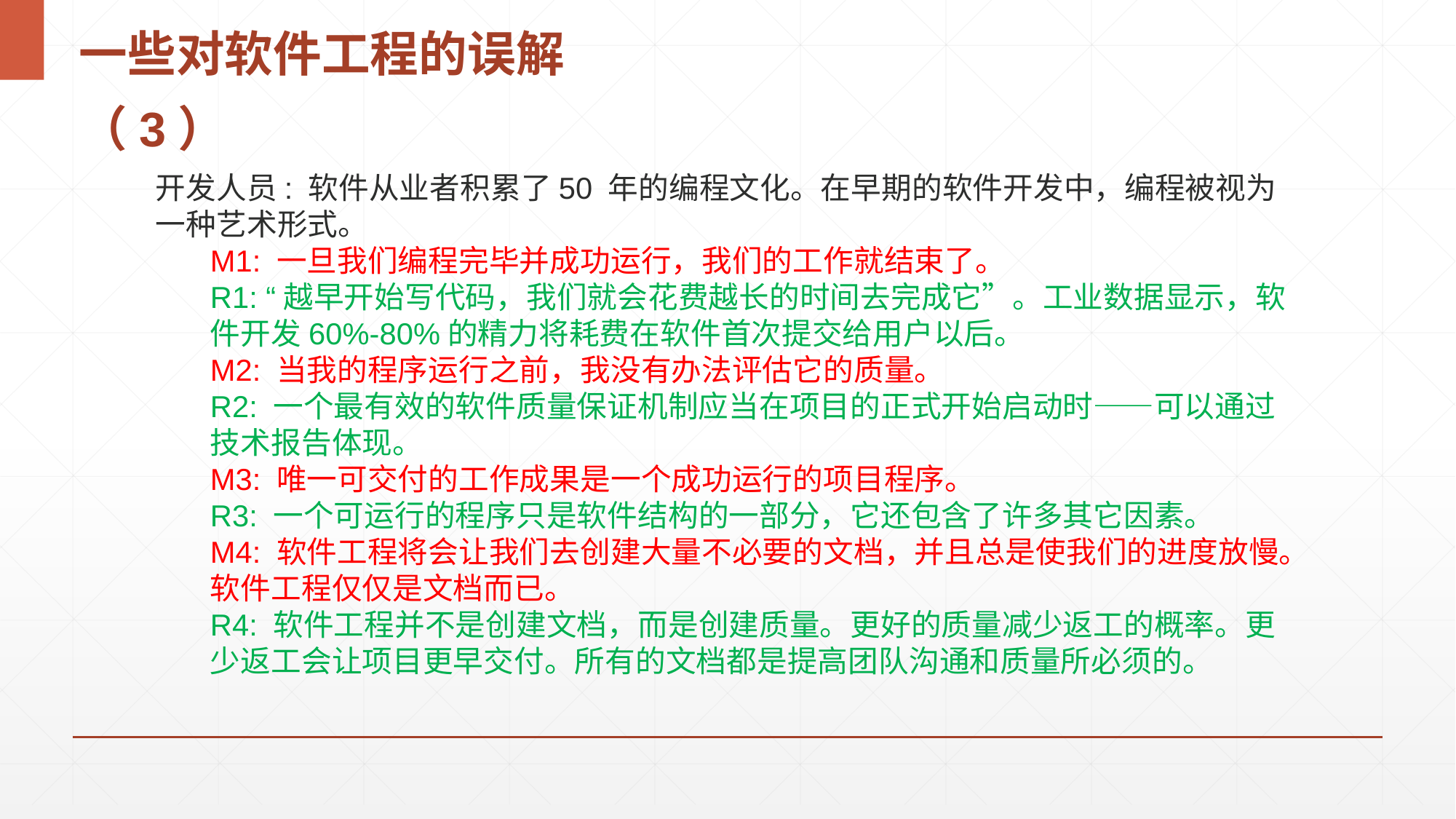

# 一些对软件工程的误解（3）
开发人员: 软件从业者积累了50 年的编程文化。在早期的软件开发中，编程被视为一种艺术形式。
M1: 一旦我们编程完毕并成功运行，我们的工作就结束了。
R1: “越早开始写代码，我们就会花费越长的时间去完成它”。工业数据显示，软件开发60%-80%的精力将耗费在软件首次提交给用户以后。
M2: 当我的程序运行之前，我没有办法评估它的质量。
R2: 一个最有效的软件质量保证机制应当在项目的正式开始启动时——可以通过技术报告体现。
M3: 唯一可交付的工作成果是一个成功运行的项目程序。
R3: 一个可运行的程序只是软件结构的一部分，它还包含了许多其它因素。
M4: 软件工程将会让我们去创建大量不必要的文档，并且总是使我们的进度放慢。软件工程仅仅是文档而已。
R4: 软件工程并不是创建文档，而是创建质量。更好的质量减少返工的概率。更少返工会让项目更早交付。所有的文档都是提高团队沟通和质量所必须的。